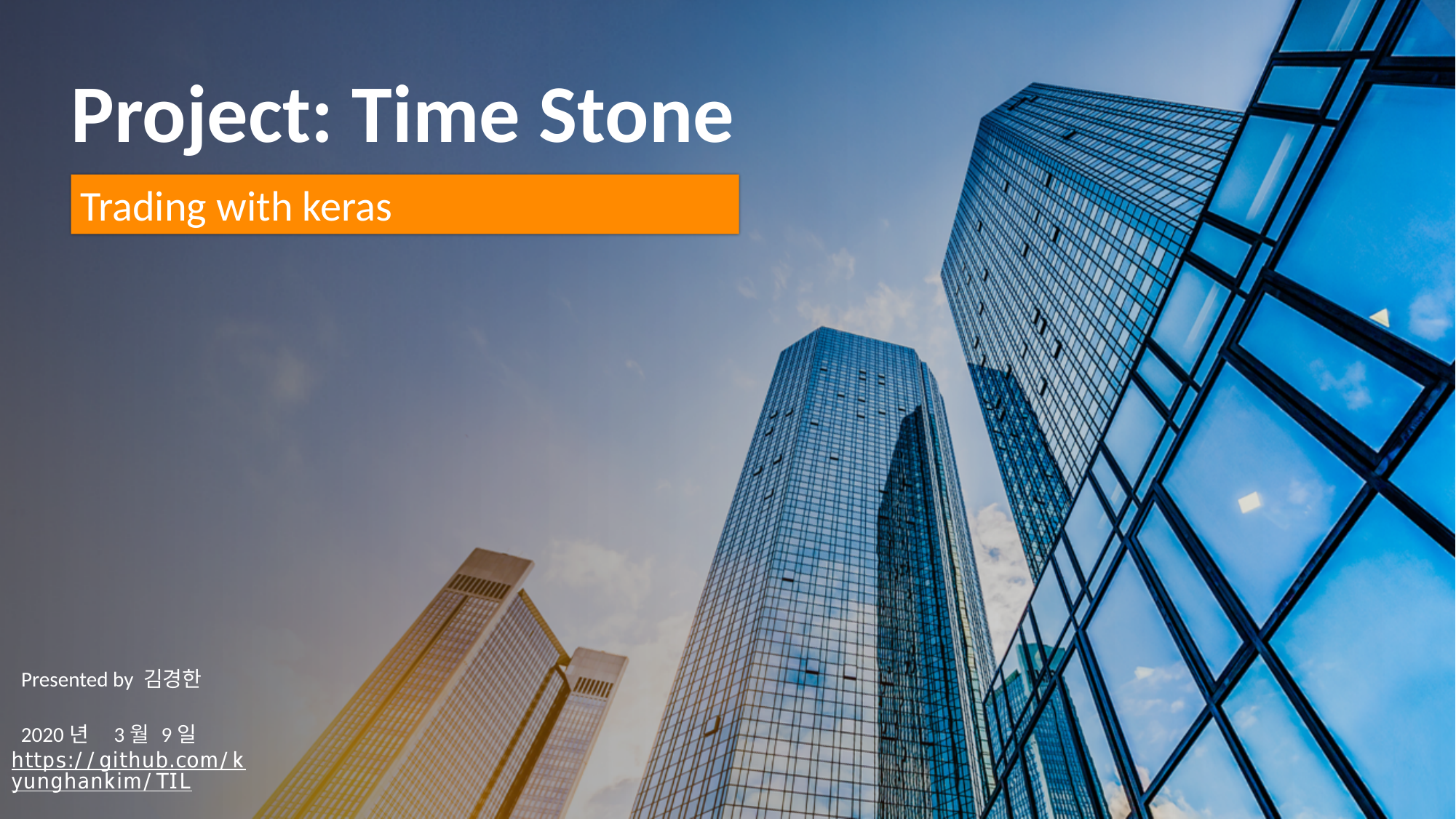

Project: Time Stone

Trading with keras
 Presented by 김경한
  2020년   3월 9일
https://github.com/kyunghankim/TIL